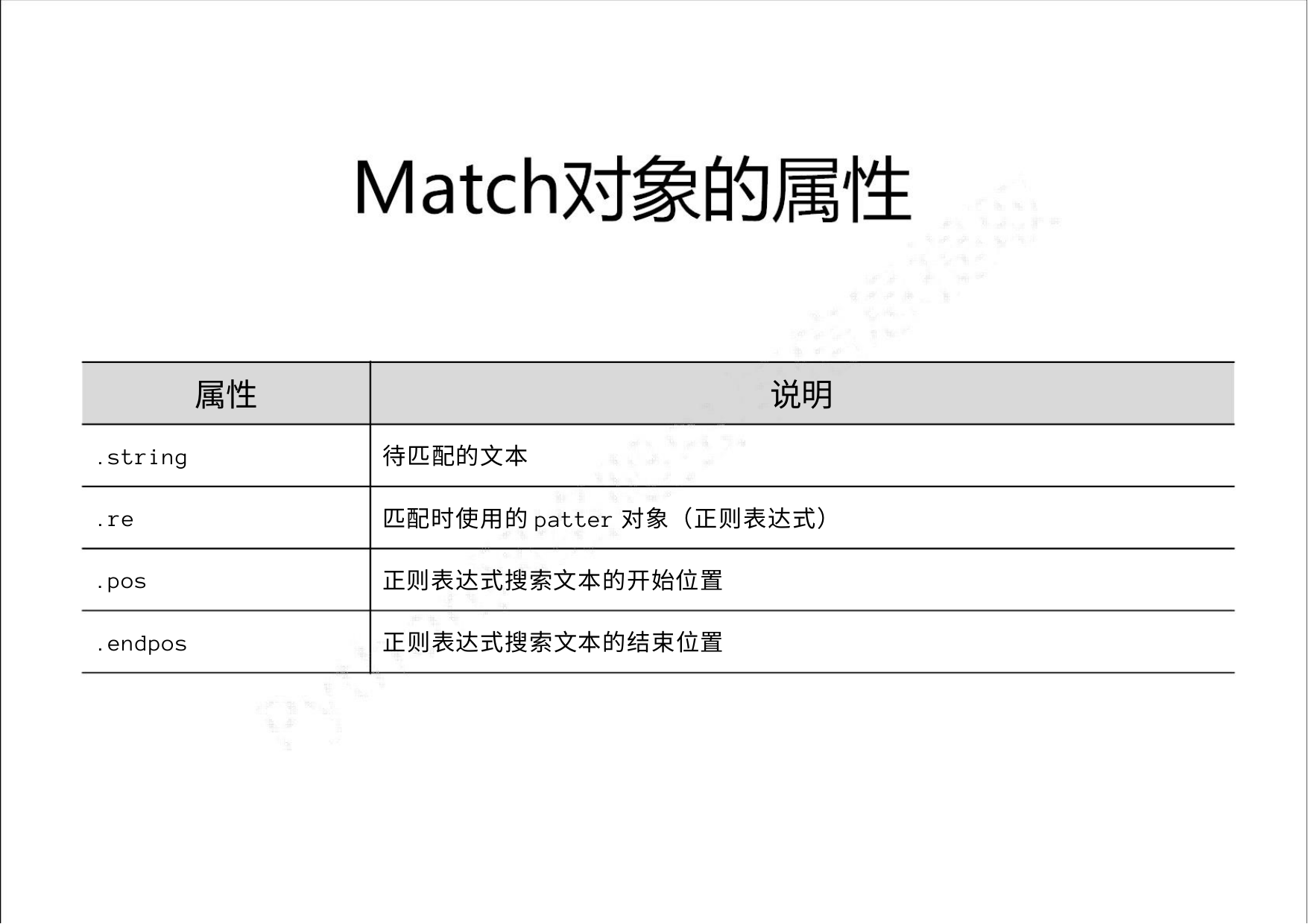

属性
说明
待匹配的文本
.string
.re
匹配时使用的patter对象（正则表达式）
正则表达式搜索文本的开始位置
.pos
正则表达式搜索文本的结束位置
.endpos